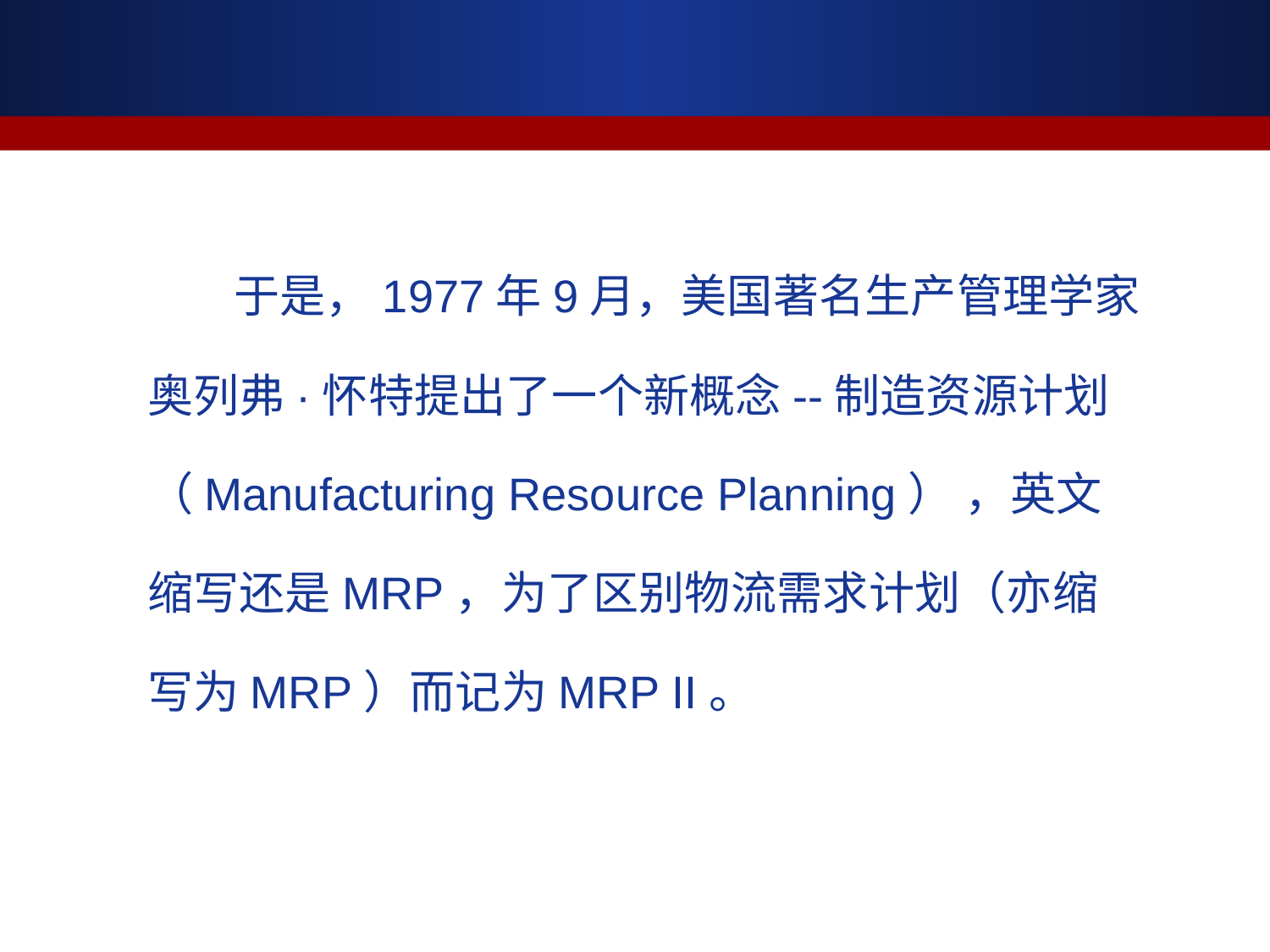

于是，1977年9月，美国著名生产管理学家奥列弗·怀特提出了一个新概念--制造资源计划（Manufacturing Resource Planning） ，英文缩写还是MRP，为了区别物流需求计划（亦缩写为MRP）而记为MRP II。